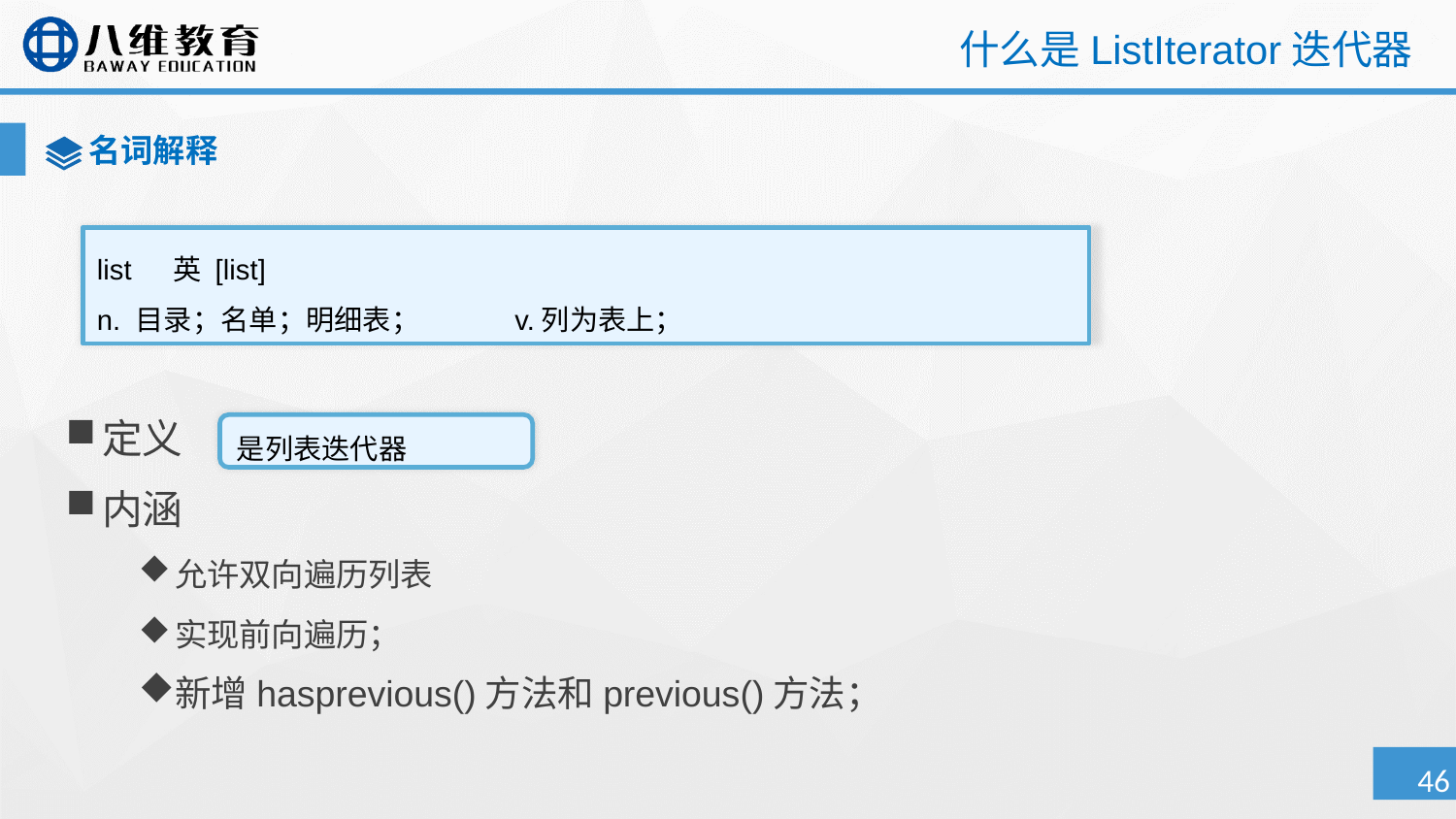

# 什么是ListIterator迭代器
名词解释

定义
内涵
允许双向遍历列表
实现前向遍历；
新增hasprevious()方法和previous()方法；

list　 英 [list]
n. 目录；名单；明细表；              v.列为表上；
是列表迭代器